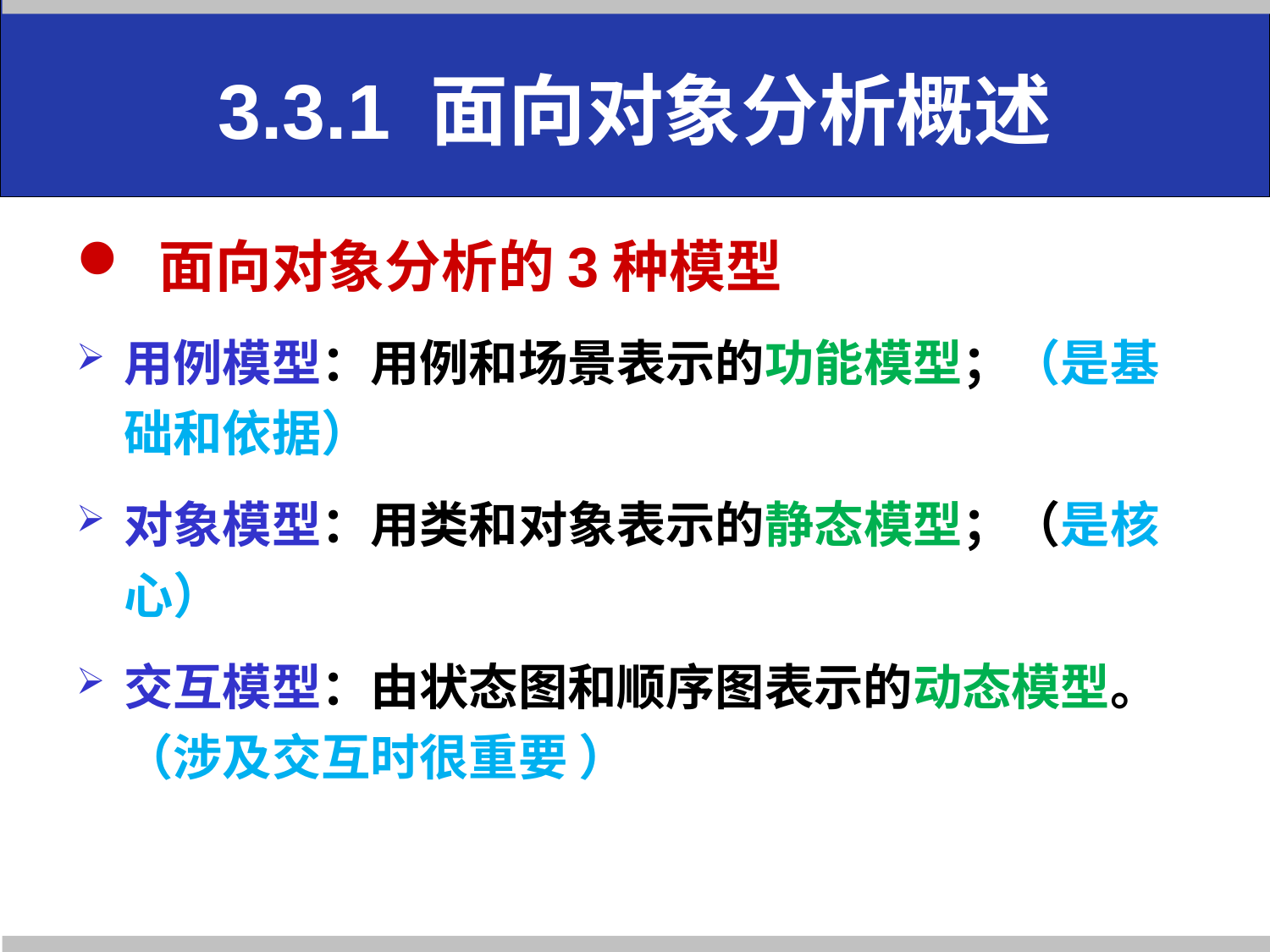

# 3.3.1 面向对象分析概述
 面向对象分析的3种模型
用例模型：用例和场景表示的功能模型；（是基础和依据）
对象模型：用类和对象表示的静态模型；（是核心）
交互模型：由状态图和顺序图表示的动态模型。（涉及交互时很重要 ）
161